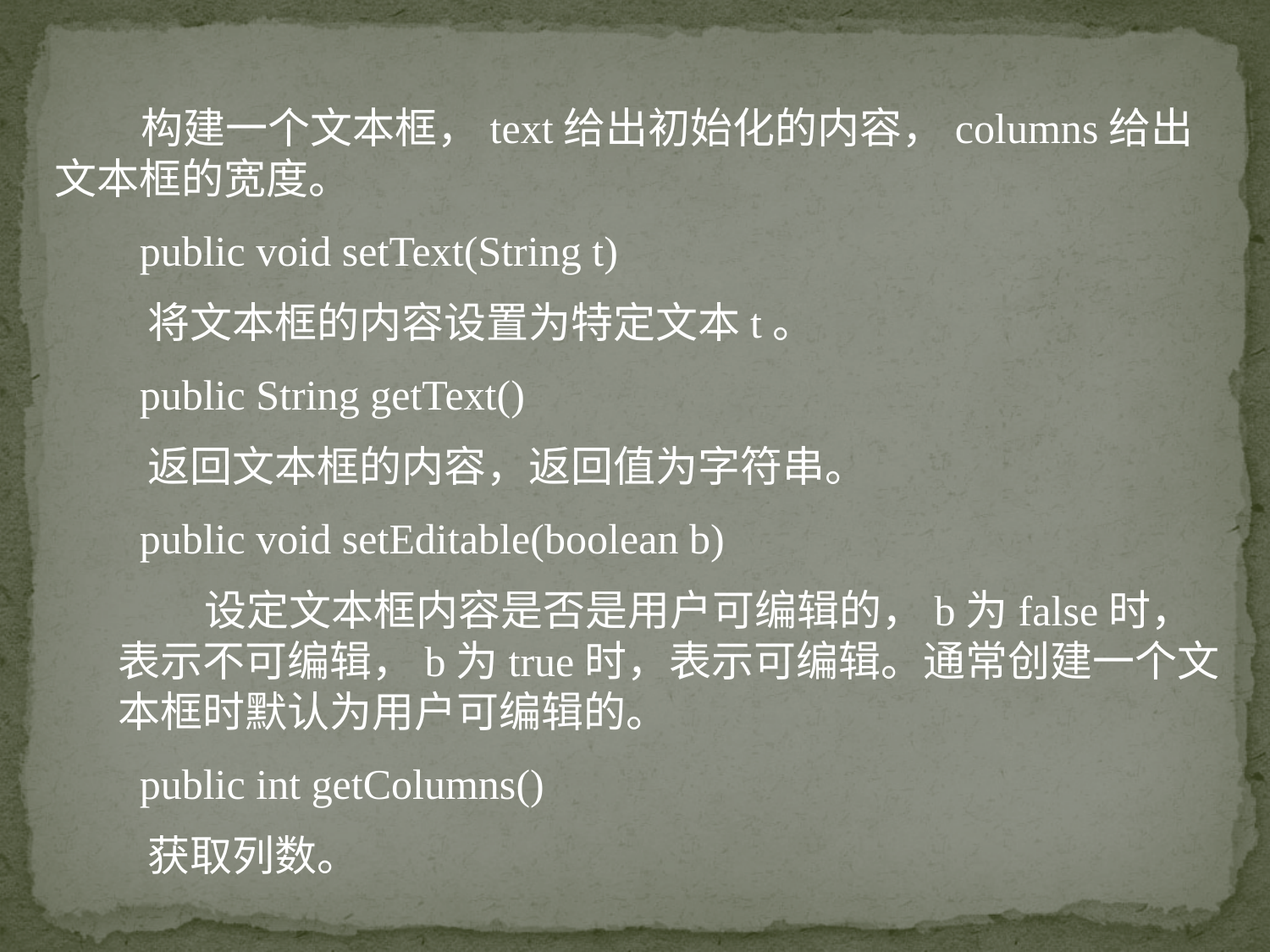

构建一个文本框，text给出初始化的内容，columns给出文本框的宽度。
  public void setText(String t)
  将文本框的内容设置为特定文本t。
  public String getText()
  返回文本框的内容，返回值为字符串。
  public void setEditable(boolean b)
        设定文本框内容是否是用户可编辑的，b为false时，表示不可编辑，b为true时，表示可编辑。通常创建一个文本框时默认为用户可编辑的。
  public int getColumns()
  获取列数。